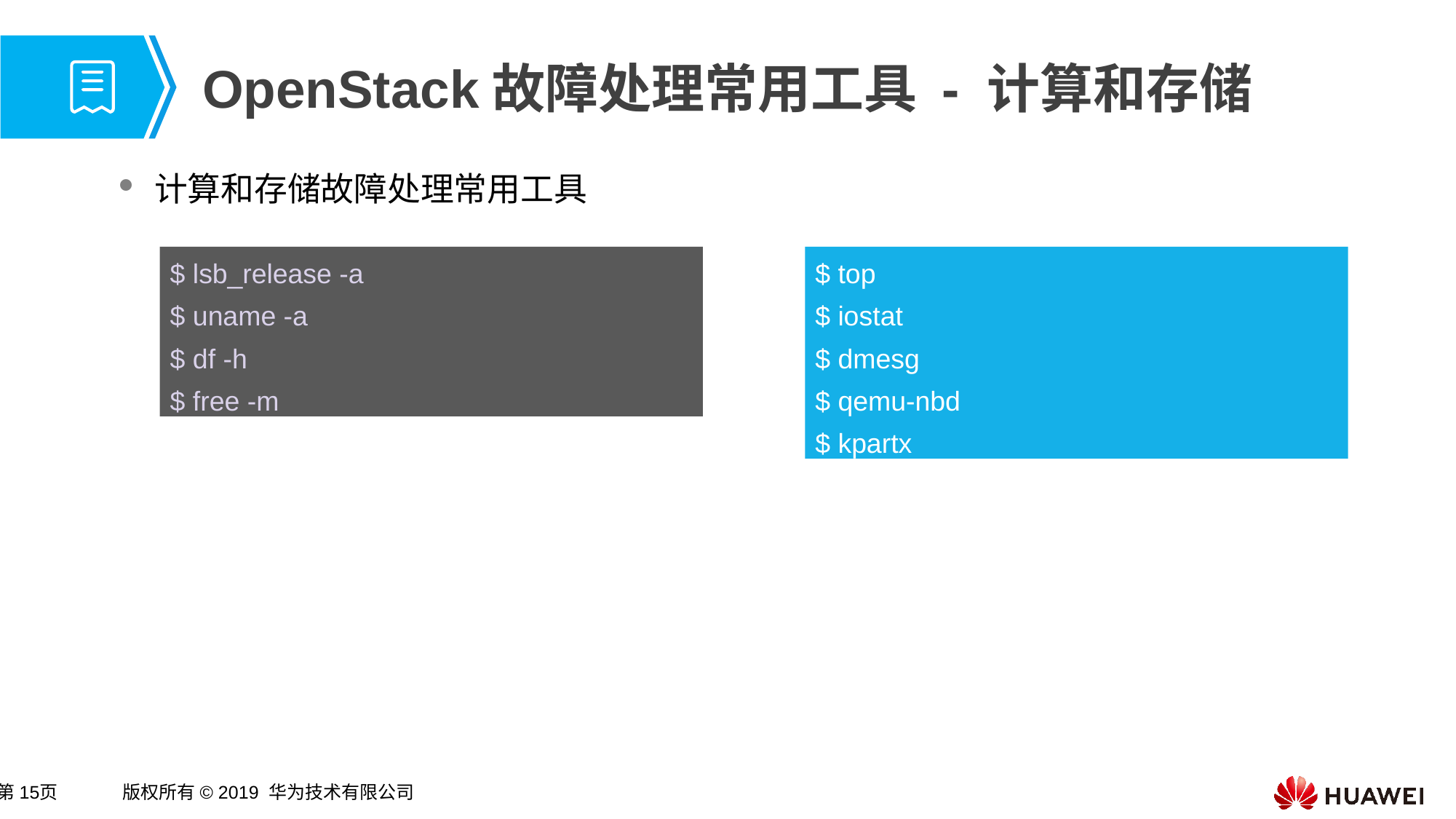

# OpenStack故障处理常用工具 - 计算和存储
计算和存储故障处理常用工具
$ lsb_release -a
$ uname -a
$ df -h
$ free -m
$ top
$ iostat
$ dmesg
$ qemu-nbd
$ kpartx